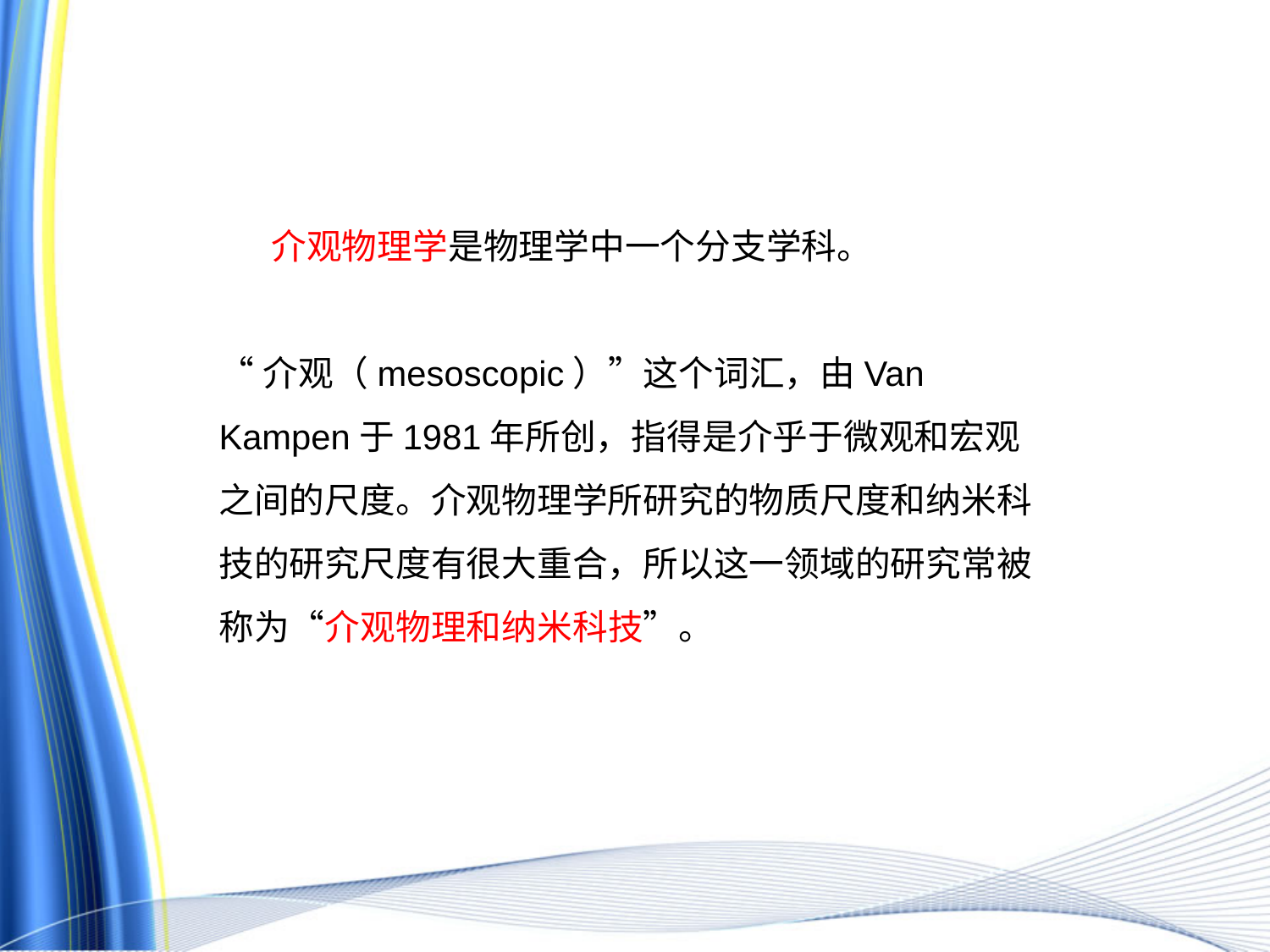

介观物理学是物理学中一个分支学科。

“介观（mesoscopic）”这个词汇，由Van Kampen于1981年所创，指得是介乎于微观和宏观之间的尺度。介观物理学所研究的物质尺度和纳米科技的研究尺度有很大重合，所以这一领域的研究常被称为“介观物理和纳米科技”。